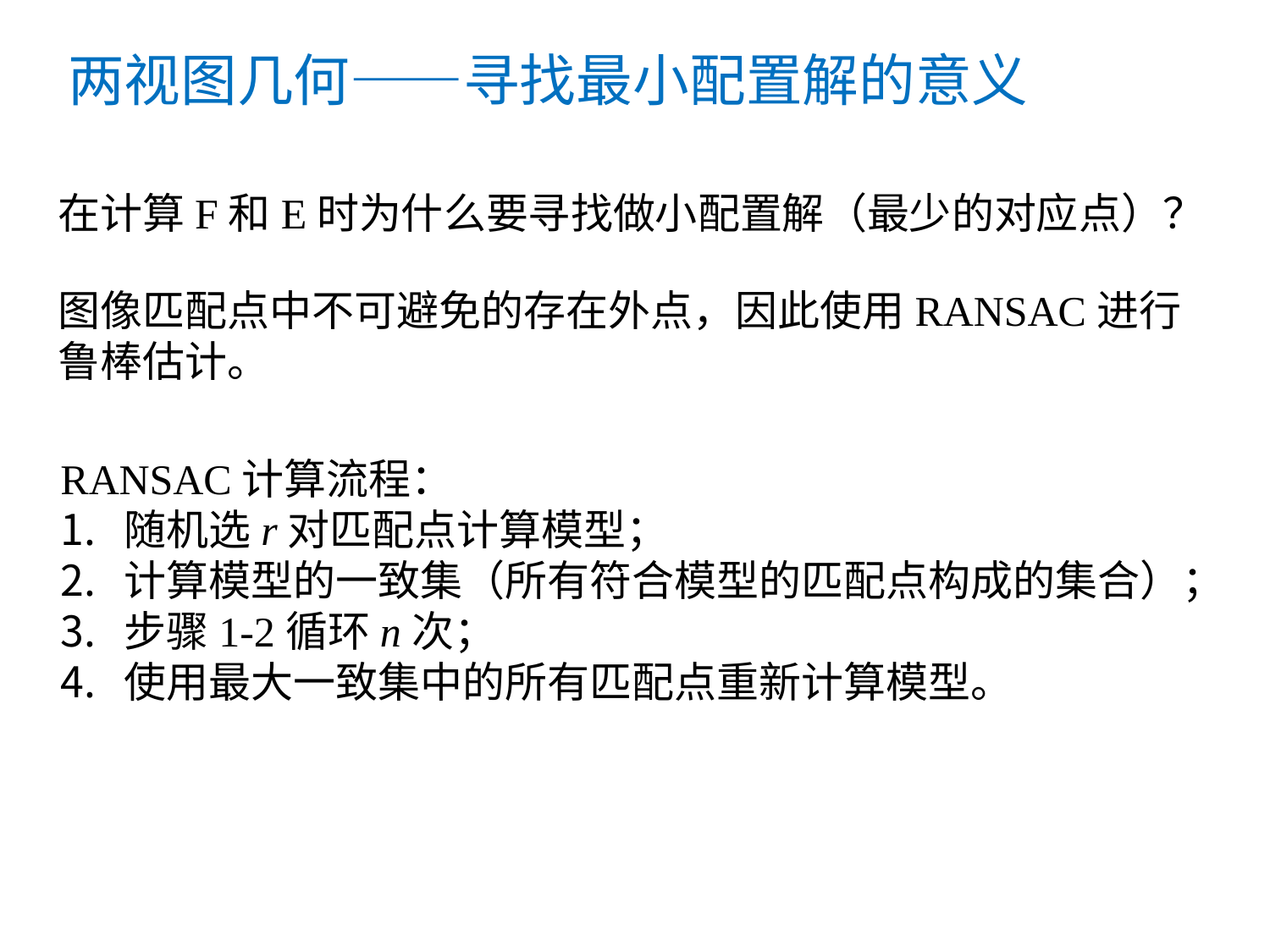

# 两视图几何——寻找最小配置解的意义
在计算F和E时为什么要寻找做小配置解（最少的对应点）？
图像匹配点中不可避免的存在外点，因此使用RANSAC进行鲁棒估计。
RANSAC计算流程：
随机选r对匹配点计算模型；
计算模型的一致集（所有符合模型的匹配点构成的集合）；
步骤1-2循环n次；
使用最大一致集中的所有匹配点重新计算模型。